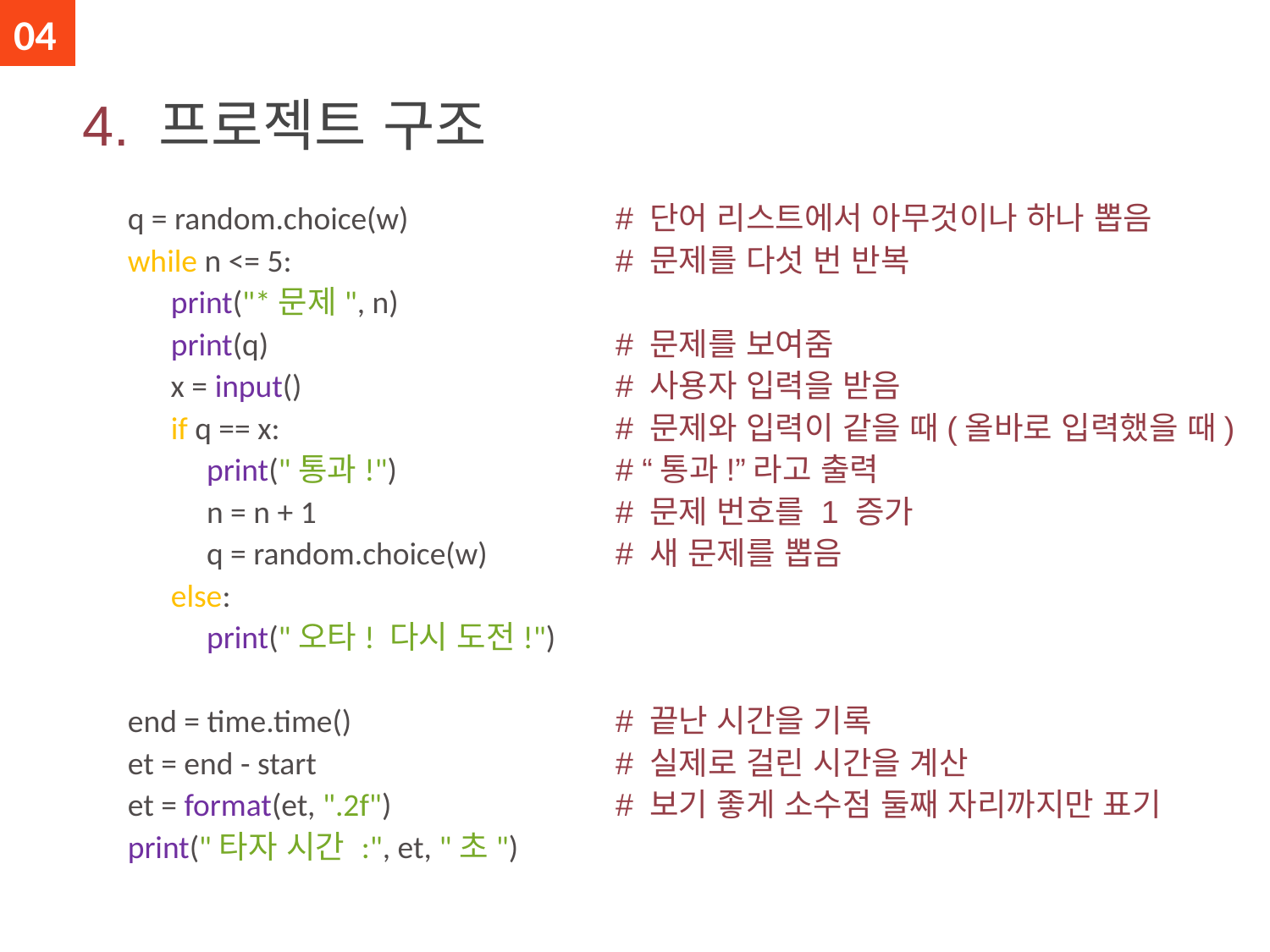

04
# 4. 프로젝트 구조
# 단어 리스트에서 아무것이나 하나 뽑음 # 문제를 다섯 번 반복 # 문제를 보여줌 # 사용자 입력을 받음 # 문제와 입력이 같을 때(올바로 입력했을 때) # “통과!”라고 출력 # 문제 번호를 1 증가 # 새 문제를 뽑음 # 끝난 시간을 기록 # 실제로 걸린 시간을 계산 # 보기 좋게 소수점 둘째 자리까지만 표기
q = random.choice(w)
while n <= 5:
      print("*문제", n)
      print(q)
      x = input()
      if q == x:
           print("통과!")
           n = n + 1
           q = random.choice(w)
      else:
           print("오타! 다시 도전!")
end = time.time()
et = end - start
et = format(et, ".2f")
print("타자 시간 :", et, "초")